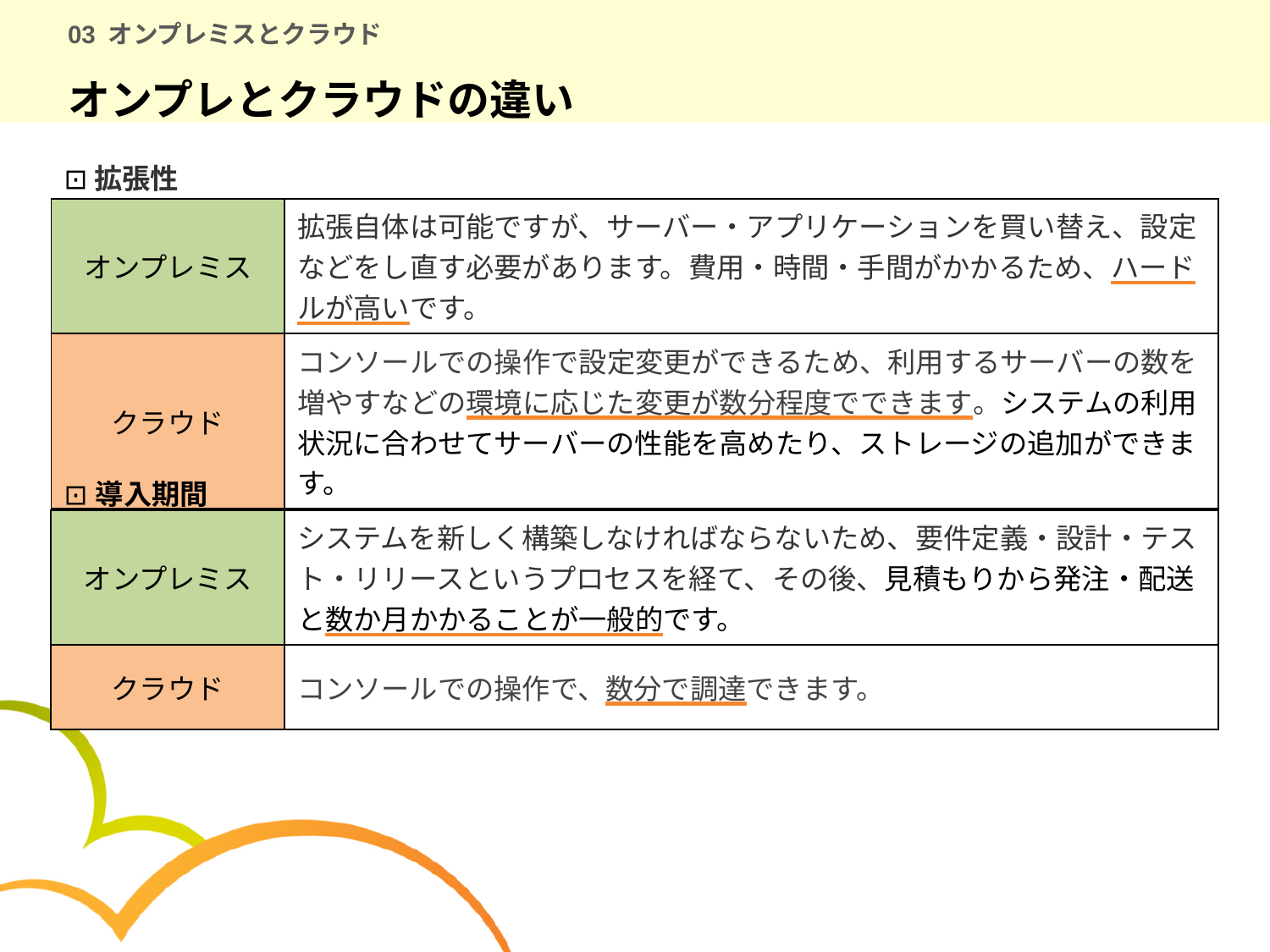

# 03 オンプレミスとクラウド
オンプレとクラウドの違い
⊡拡張性
| オンプレミス | 拡張自体は可能ですが、サーバー・アプリケーションを買い替え、設定などをし直す必要があります。費用・時間・手間がかかるため、ハードルが高いです。 |
| --- | --- |
| クラウド | コンソールでの操作で設定変更ができるため、利用するサーバーの数を増やすなどの環境に応じた変更が数分程度でできます。システムの利用状況に合わせてサーバーの性能を高めたり、ストレージの追加ができます。 |
⊡導入期間
| オンプレミス | システムを新しく構築しなければならないため、要件定義・設計・テスト・リリースというプロセスを経て、その後、見積もりから発注・配送と数か月かかることが一般的です。 |
| --- | --- |
| クラウド | コンソールでの操作で、数分で調達できます。 |